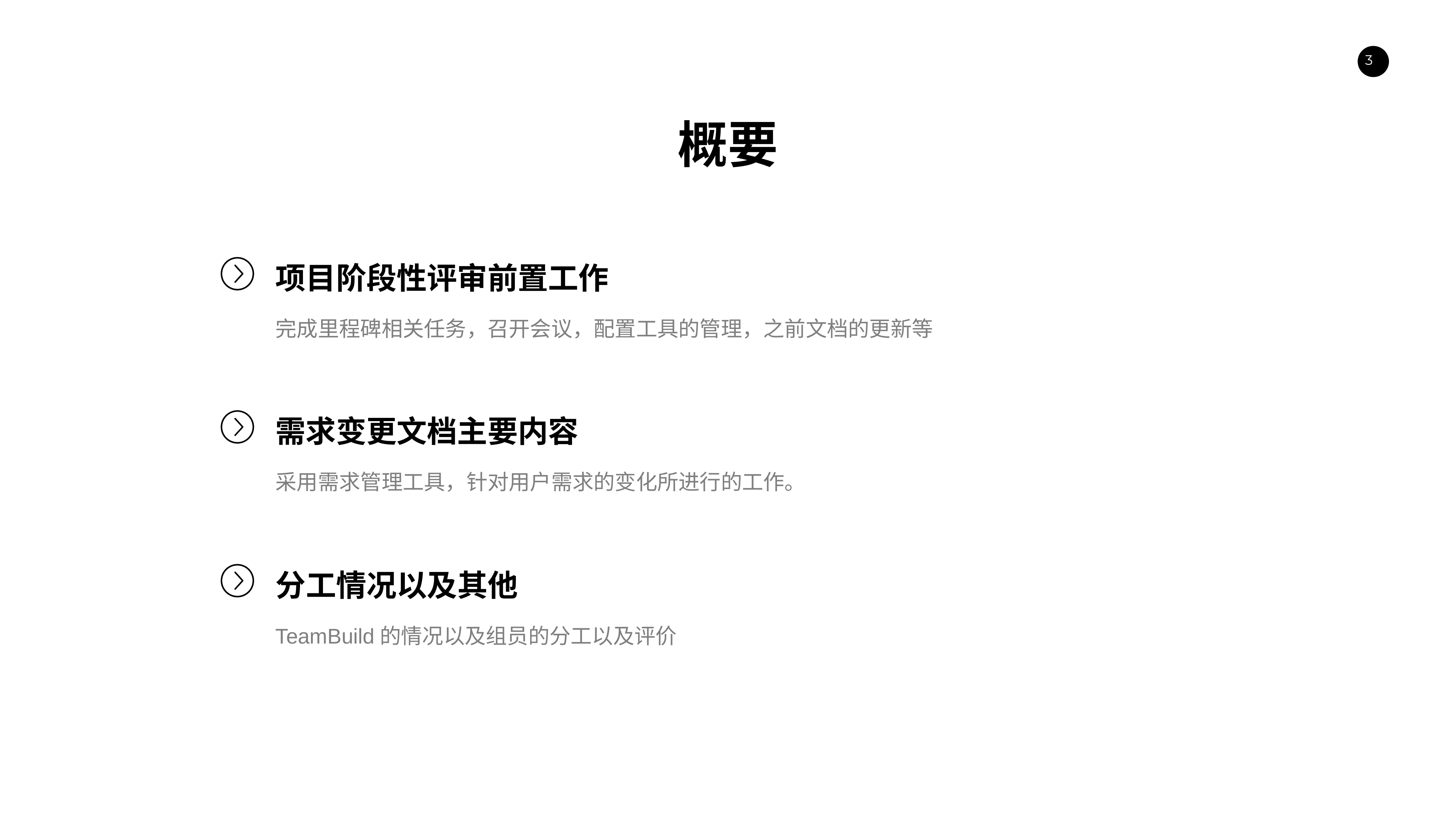

概要
项目阶段性评审前置工作

完成里程碑相关任务，召开会议，配置工具的管理，之前文档的更新等
需求变更文档主要内容

采用需求管理工具，针对用户需求的变化所进行的工作。
分工情况以及其他

TeamBuild的情况以及组员的分工以及评价